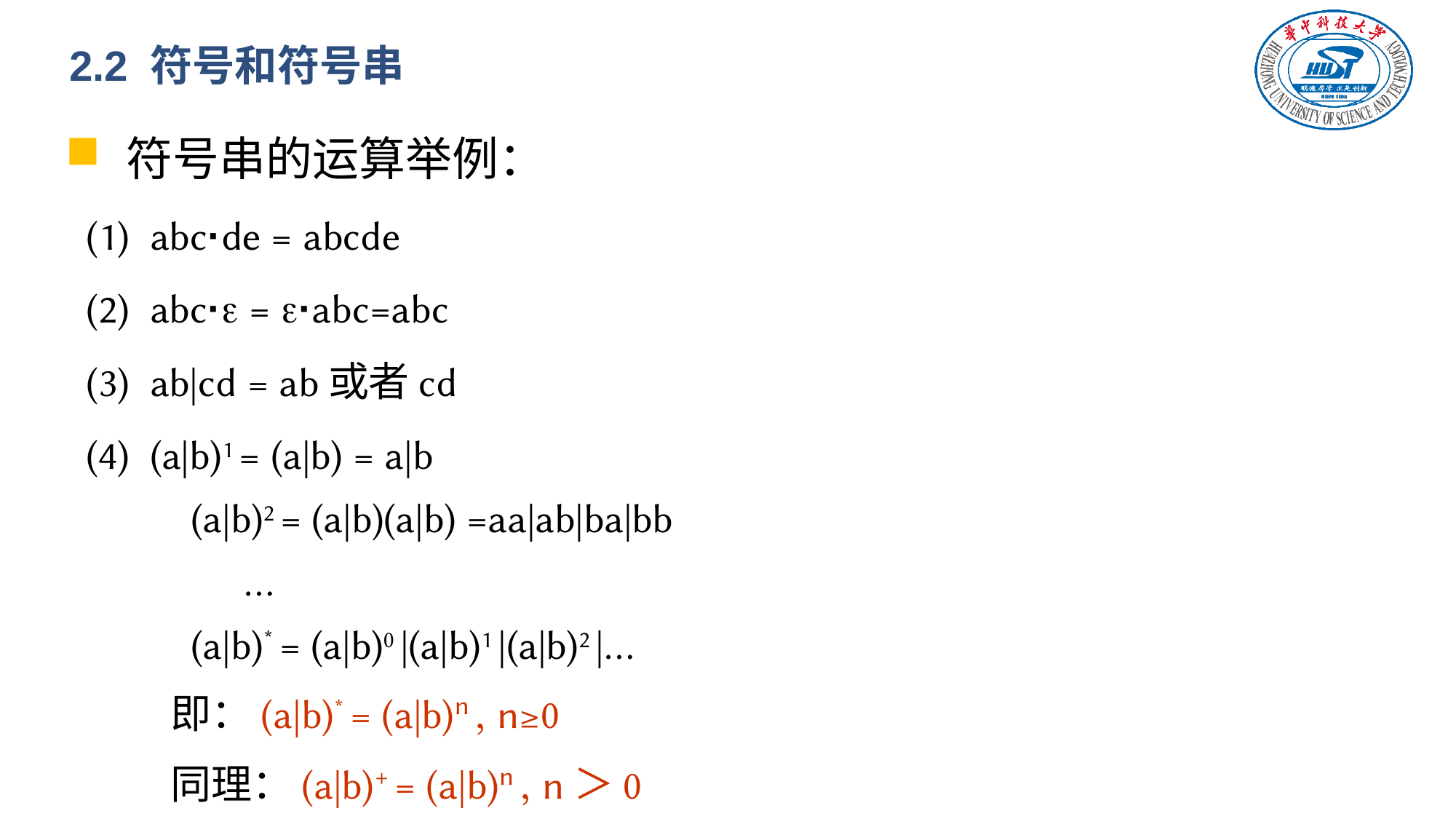

# 2.2 符号和符号串
 符号串的运算举例：
  (1)  abc·de = abcde
  (2)  abc·ε = ε·abc=abc
  (3)  ab|cd = ab或者cd
  (4)  (a|b)1 = (a|b) = a|b
	  (a|b)2 = (a|b)(a|b) =aa|ab|ba|bb
 	   …
	  (a|b)* = (a|b)0 |(a|b)1 |(a|b)2 |…
	即：(a|b)* = (a|b)n , n≥0
	同理：(a|b)+ = (a|b)n , n＞0

14